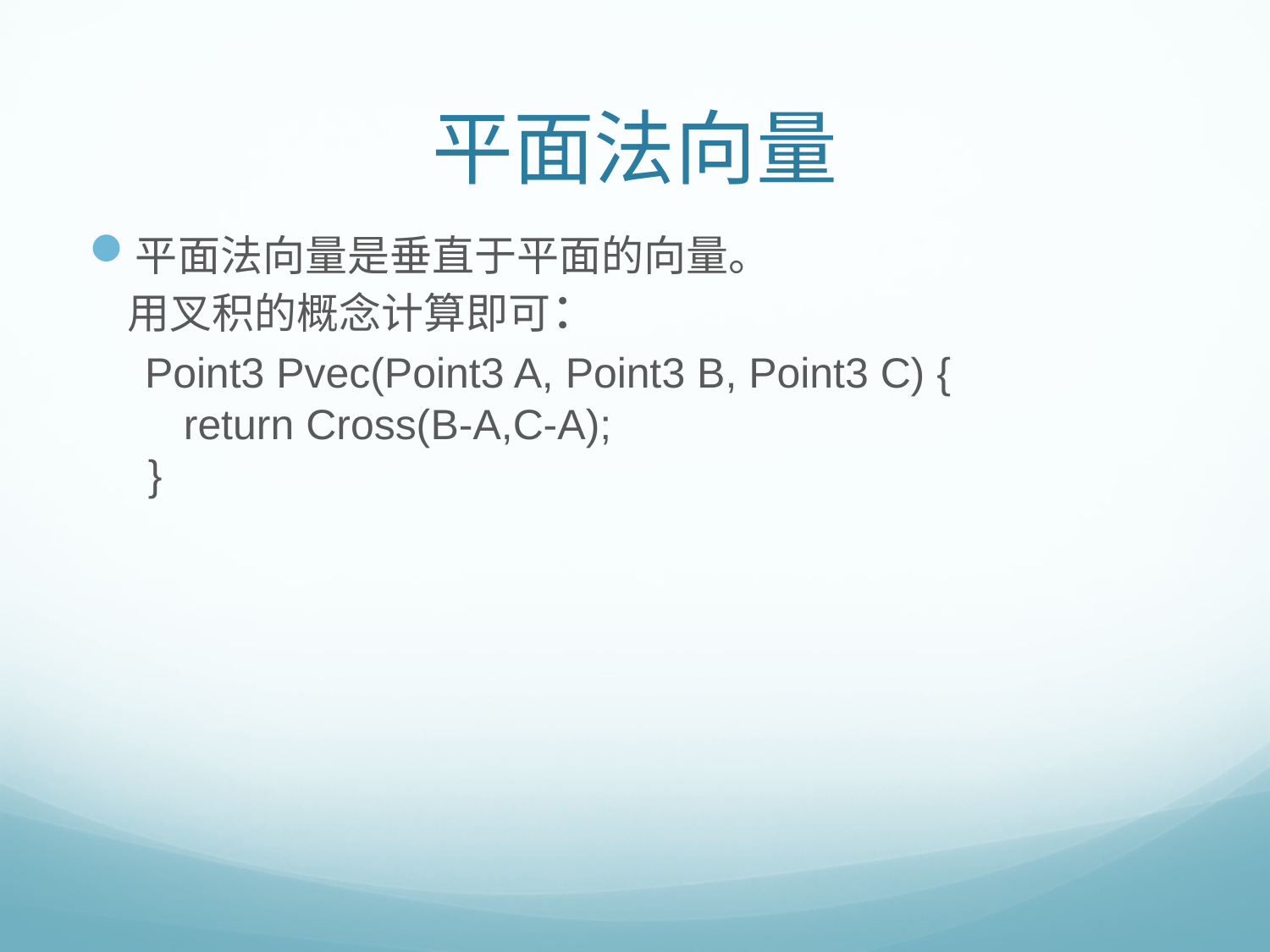

# 平面法向量
平面法向量是垂直于平面的向量。
    用叉积的概念计算即可：
    Point3 Pvec(Point3 A, Point3 B, Point3 C) {
        return Cross(B-A,C-A);
     }